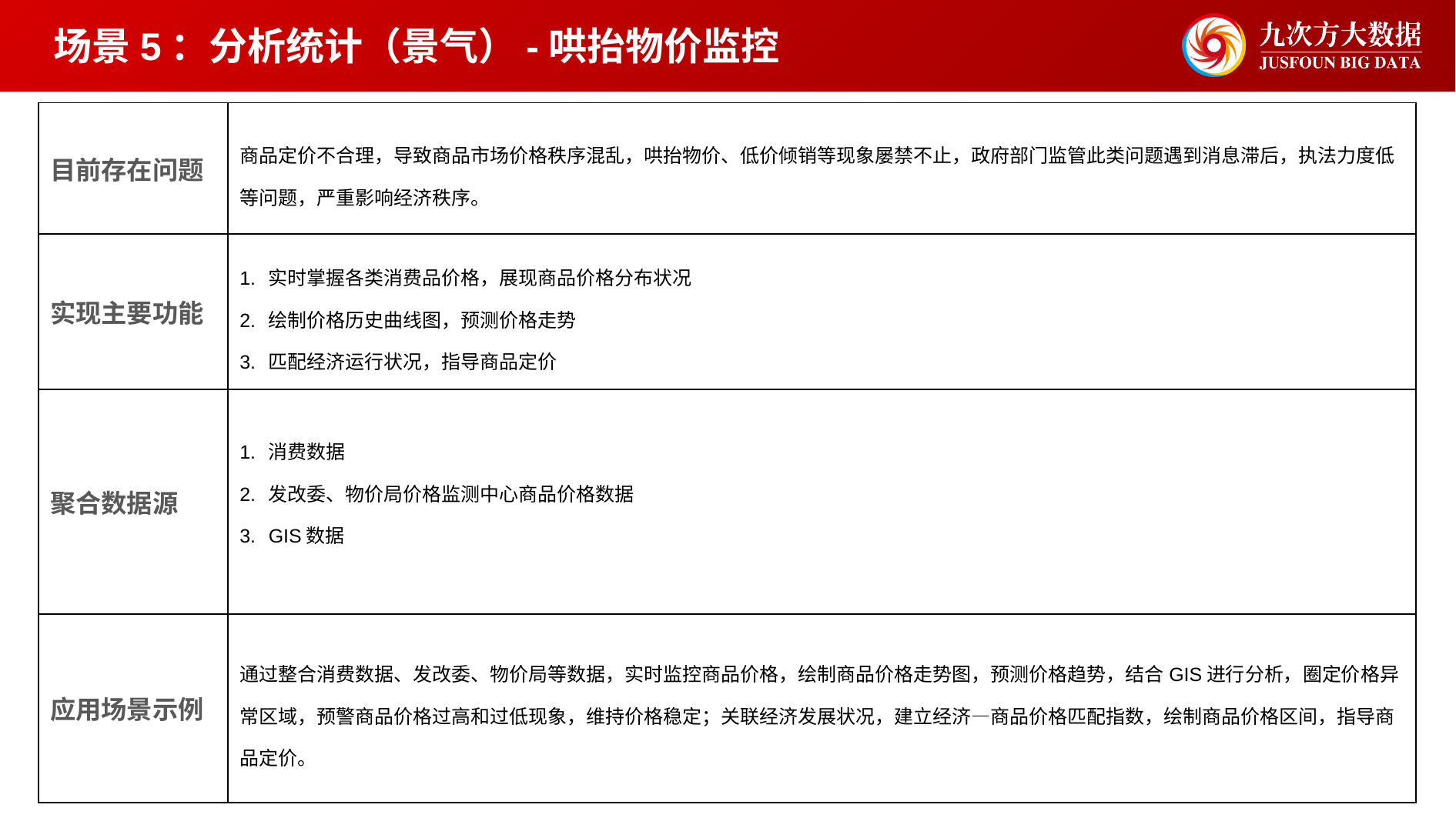

场景5：分析统计（景气）-哄抬物价监控
| 目前存在问题 | 商品定价不合理，导致商品市场价格秩序混乱，哄抬物价、低价倾销等现象屡禁不止，政府部门监管此类问题遇到消息滞后，执法力度低等问题，严重影响经济秩序。 |
| --- | --- |
| 实现主要功能 | 实时掌握各类消费品价格，展现商品价格分布状况 绘制价格历史曲线图，预测价格走势 匹配经济运行状况，指导商品定价 |
| 聚合数据源 | 消费数据 发改委、物价局价格监测中心商品价格数据 GIS数据 |
| 应用场景示例 | 通过整合消费数据、发改委、物价局等数据，实时监控商品价格，绘制商品价格走势图，预测价格趋势，结合GIS进行分析，圈定价格异常区域，预警商品价格过高和过低现象，维持价格稳定；关联经济发展状况，建立经济—商品价格匹配指数，绘制商品价格区间，指导商品定价。 |